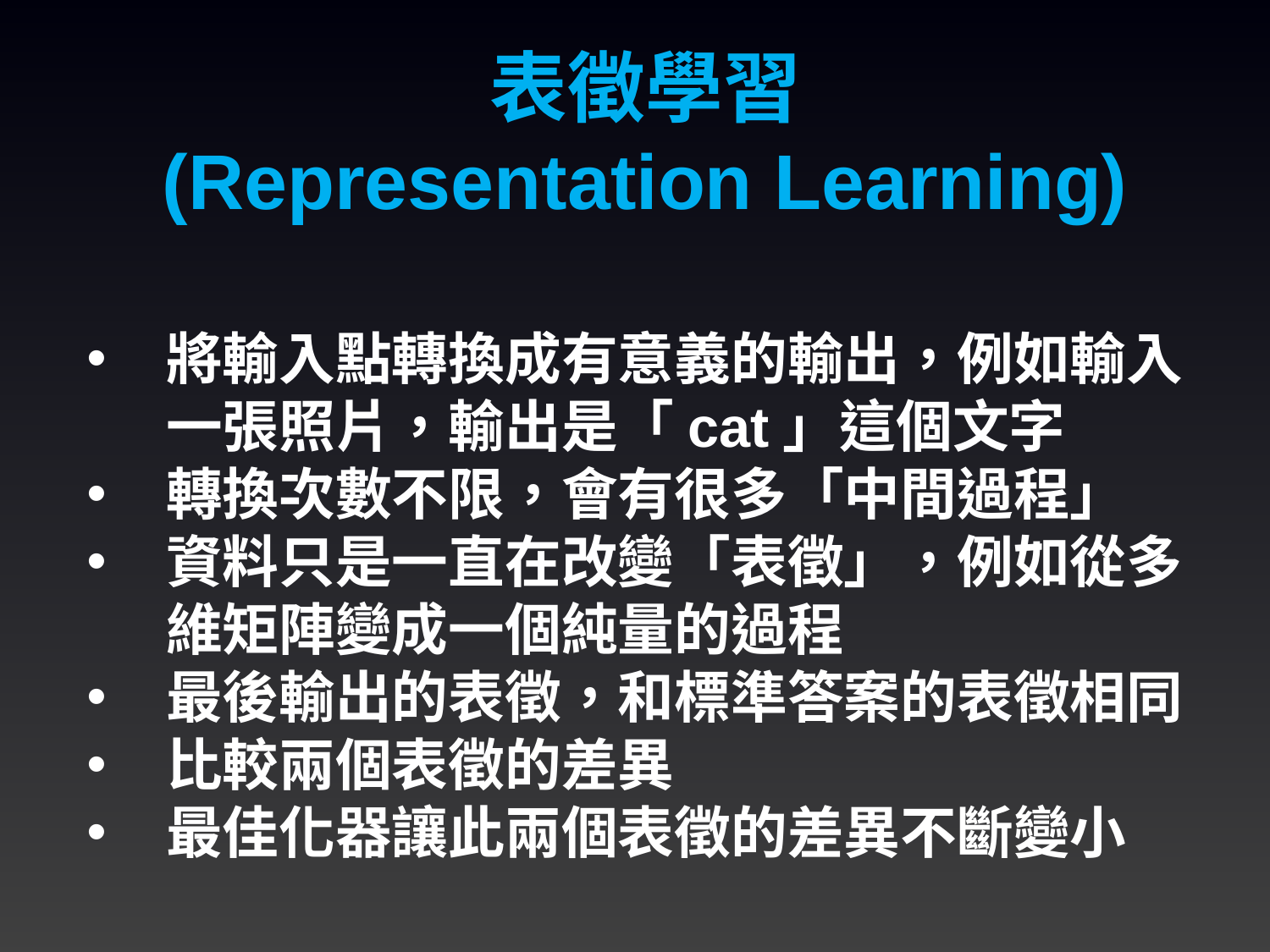

表徵學習
(Representation Learning)
將輸入點轉換成有意義的輸出，例如輸入一張照片，輸出是「cat」這個文字
轉換次數不限，會有很多「中間過程」
資料只是一直在改變「表徵」，例如從多維矩陣變成一個純量的過程
最後輸出的表徵，和標準答案的表徵相同
比較兩個表徵的差異
最佳化器讓此兩個表徵的差異不斷變小